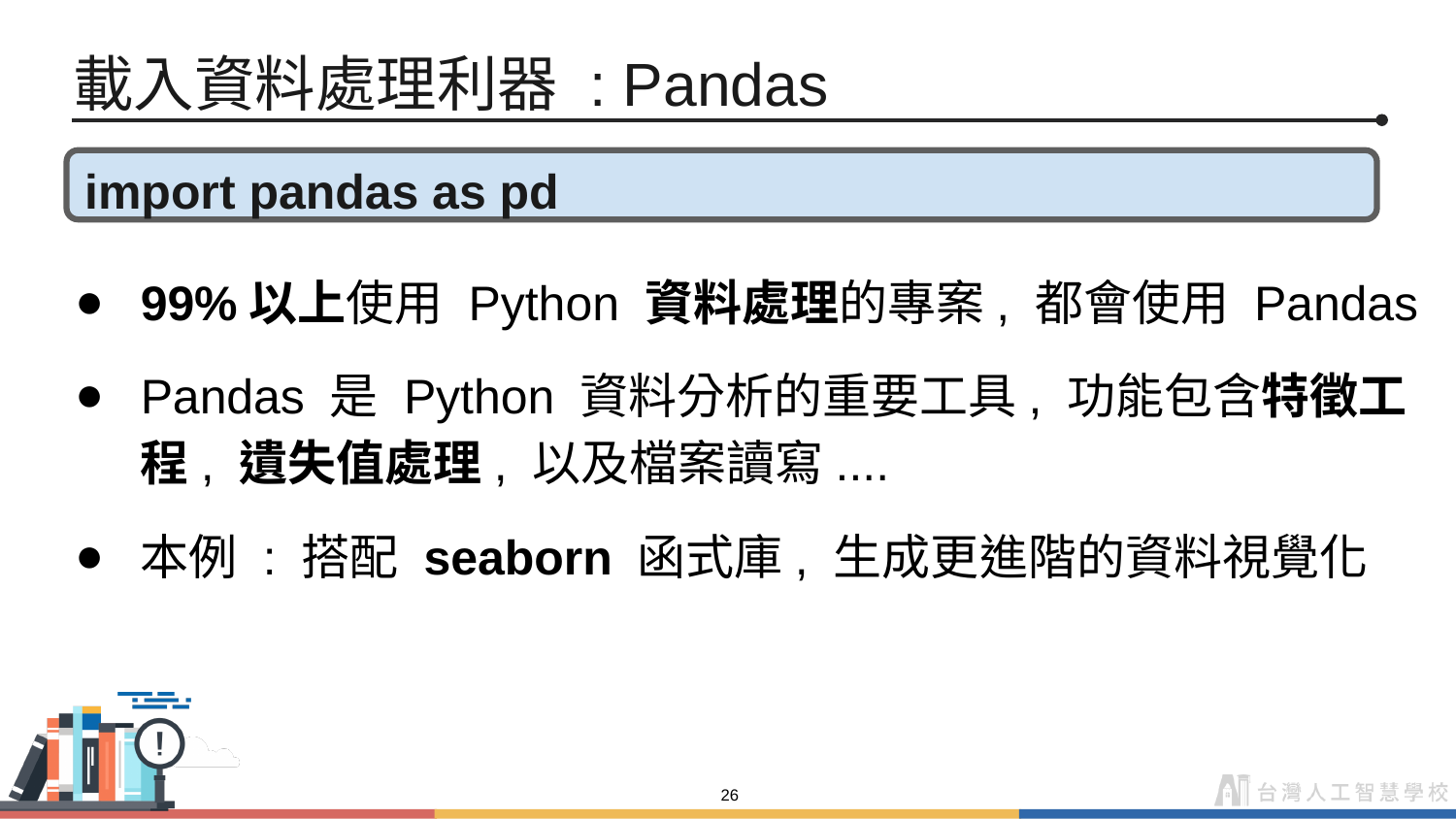

# 載入資料處理利器 : Pandas
import pandas as pd
99%以上使用 Python 資料處理的專案, 都會使用 Pandas

Pandas 是 Python 資料分析的重要工具, 功能包含特徵工程, 遺失值處理, 以及檔案讀寫....

本例 : 搭配 seaborn 函式庫, 生成更進階的資料視覺化
26